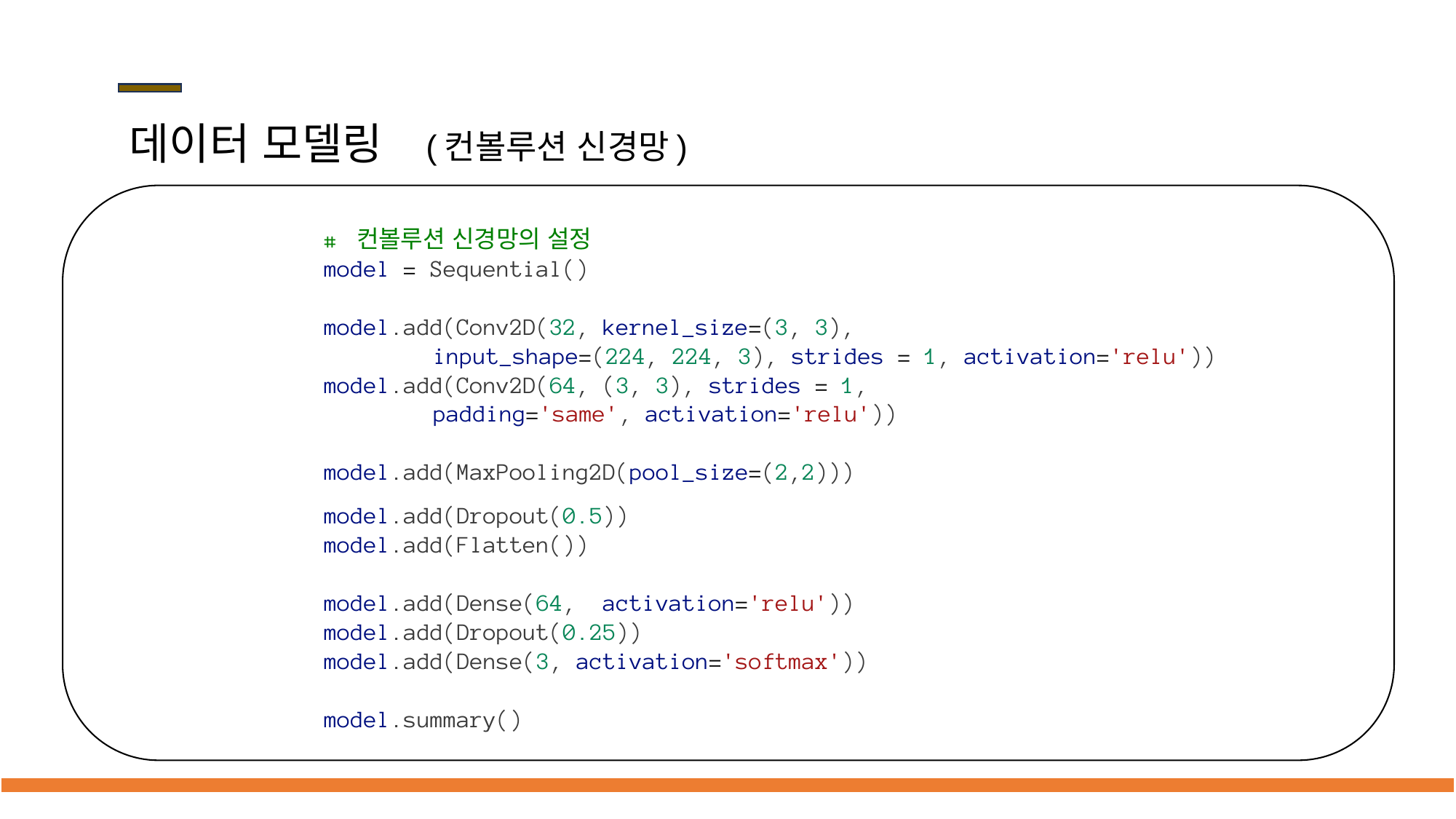

# 데이터 모델링
(컨볼루션 신경망)

# 컨볼루션 신경망의 설정
model = Sequential()
model.add(Conv2D(32, kernel_size=(3, 3),
	input_shape=(224, 224, 3), strides = 1, activation='relu'))
model.add(Conv2D(64, (3, 3), strides = 1,
	padding='same', activation='relu'))
model.add(MaxPooling2D(pool_size=(2,2)))
model.add(Dropout(0.5))
model.add(Flatten())
model.add(Dense(64,  activation='relu'))
model.add(Dropout(0.25))
model.add(Dense(3, activation='softmax'))
model.summary()